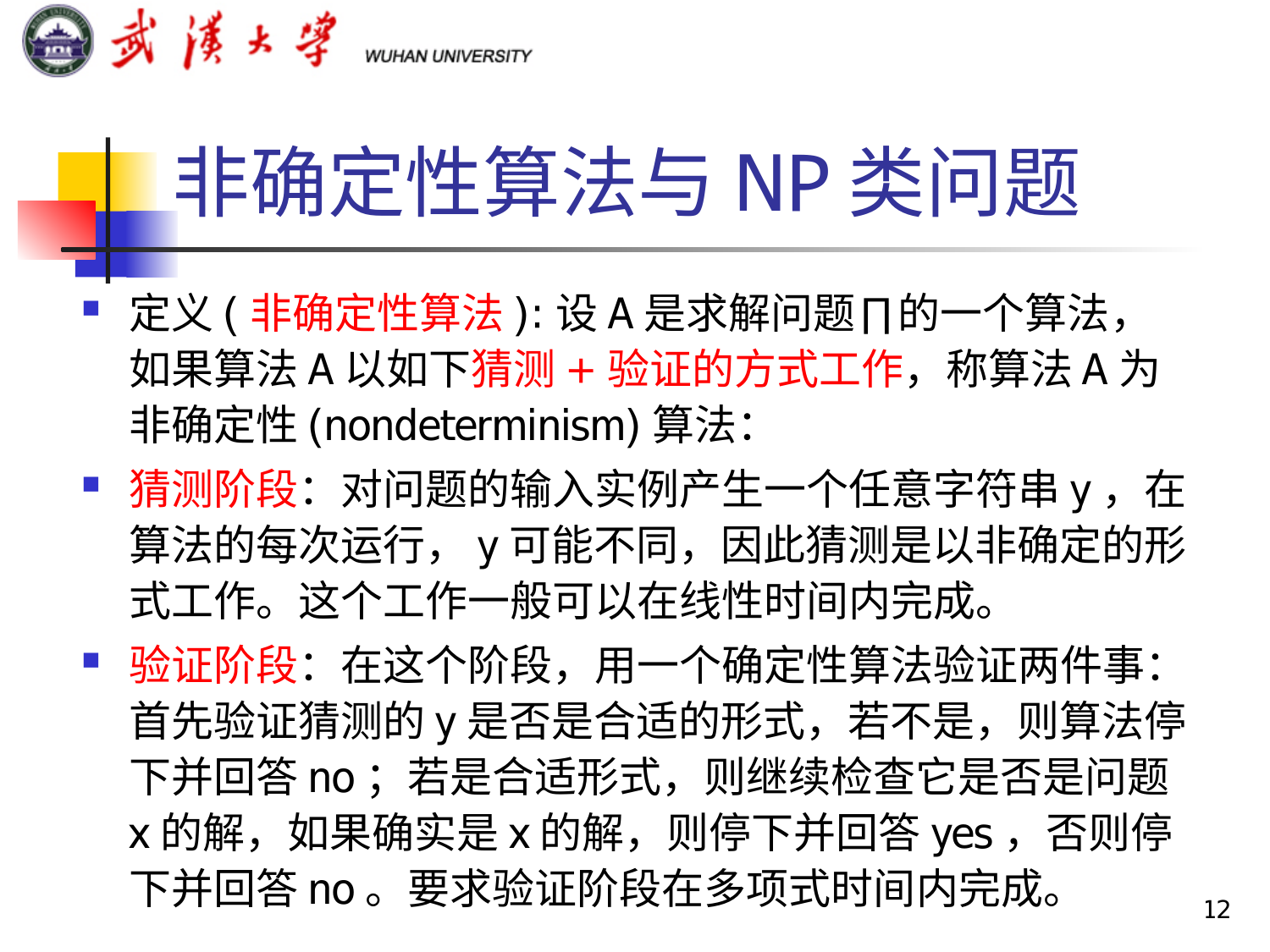

# 非确定性算法与NP类问题
定义(非确定性算法):设A是求解问题∏的一个算法，如果算法A以如下猜测+验证的方式工作，称算法A为非确定性(nondeterminism)算法：
猜测阶段：对问题的输入实例产生一个任意字符串y，在算法的每次运行，y可能不同，因此猜测是以非确定的形式工作。这个工作一般可以在线性时间内完成。
验证阶段：在这个阶段，用一个确定性算法验证两件事：首先验证猜测的y是否是合适的形式，若不是，则算法停下并回答no；若是合适形式，则继续检查它是否是问题x的解，如果确实是x的解，则停下并回答yes，否则停下并回答no。要求验证阶段在多项式时间内完成。
12